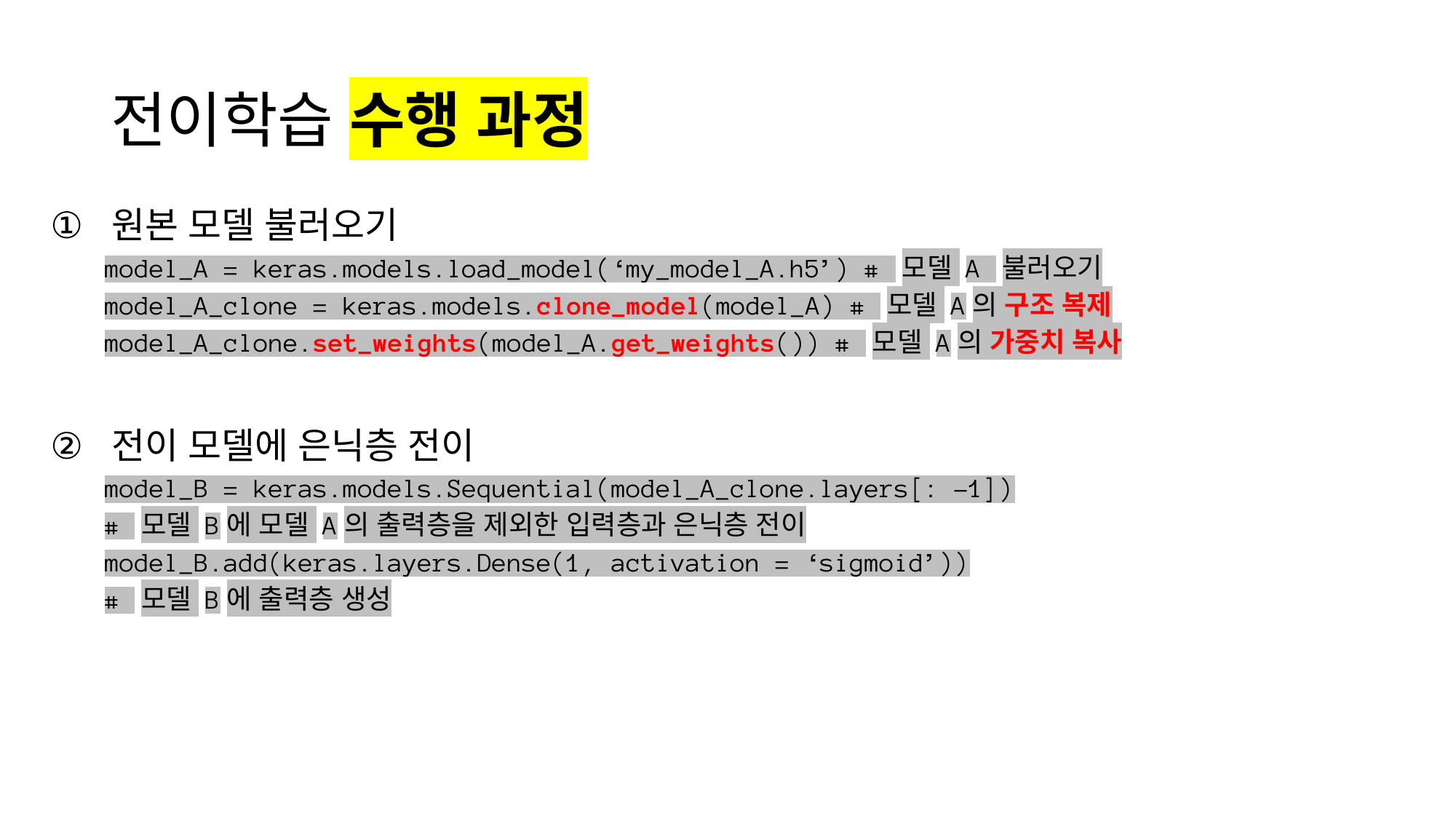

# 전이학습 수행 과정
원본 모델 불러오기
model_A = keras.models.load_model(‘my_model_A.h5’) # 모델 A 불러오기
model_A_clone = keras.models.clone_model(model_A) # 모델 A의 구조 복제
model_A_clone.set_weights(model_A.get_weights()) # 모델 A의 가중치 복사

전이 모델에 은닉층 전이
model_B = keras.models.Sequential(model_A_clone.layers[: -1])
# 모델 B에 모델 A의 출력층을 제외한 입력층과 은닉층 전이
model_B.add(keras.layers.Dense(1, activation = ‘sigmoid’))
# 모델 B에 출력층 생성